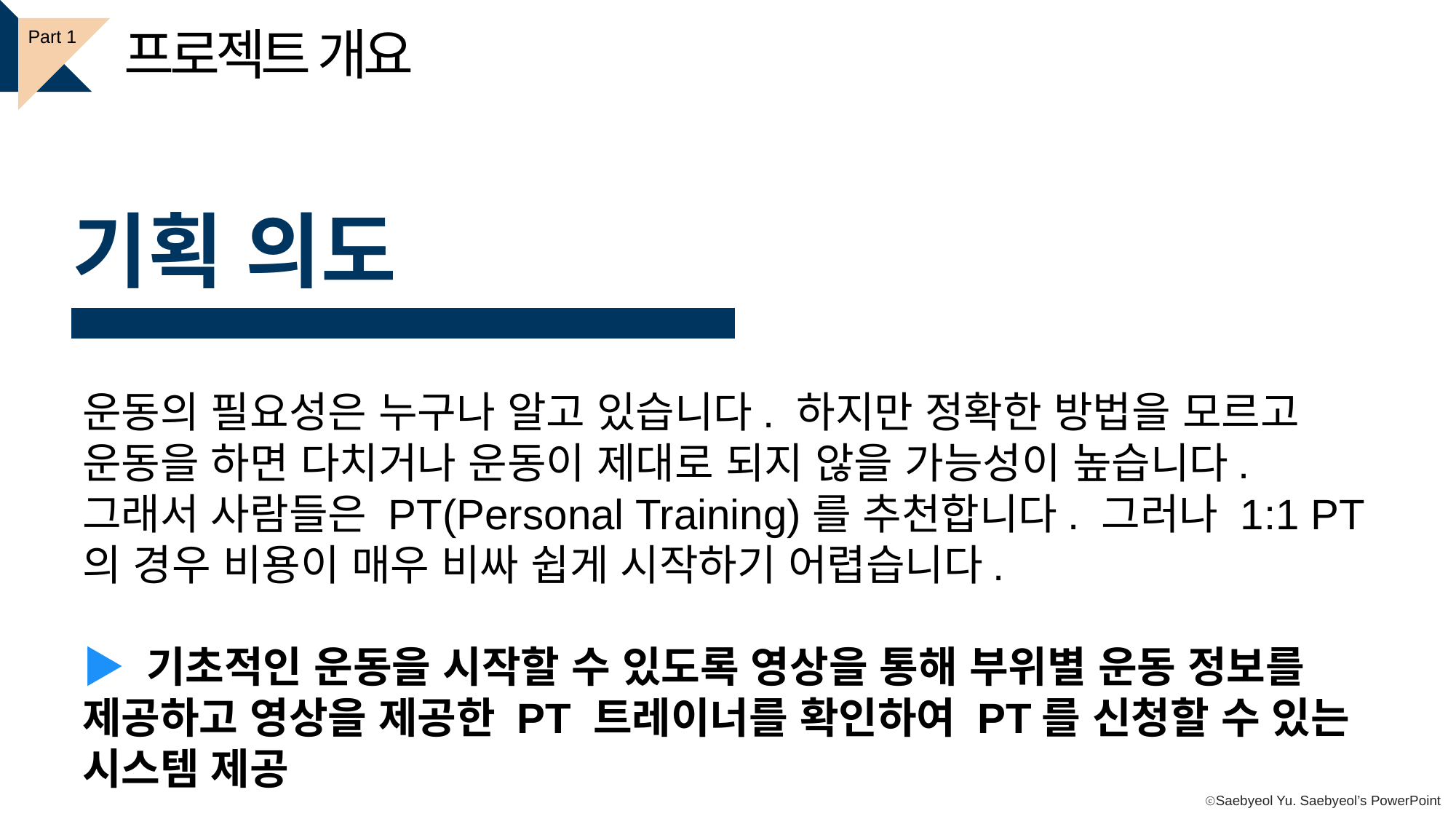

프로젝트 개요

Part 1
기획 의도
운동의 필요성은 누구나 알고 있습니다. 하지만 정확한 방법을 모르고 운동을 하면 다치거나 운동이 제대로 되지 않을 가능성이 높습니다. 그래서 사람들은 PT(Personal Training)를 추천합니다. 그러나 1:1 PT의 경우 비용이 매우 비싸 쉽게 시작하기 어렵습니다.

▶ 기초적인 운동을 시작할 수 있도록 영상을 통해 부위별 운동 정보를 제공하고 영상을 제공한 PT 트레이너를 확인하여 PT를 신청할 수 있는 시스템 제공